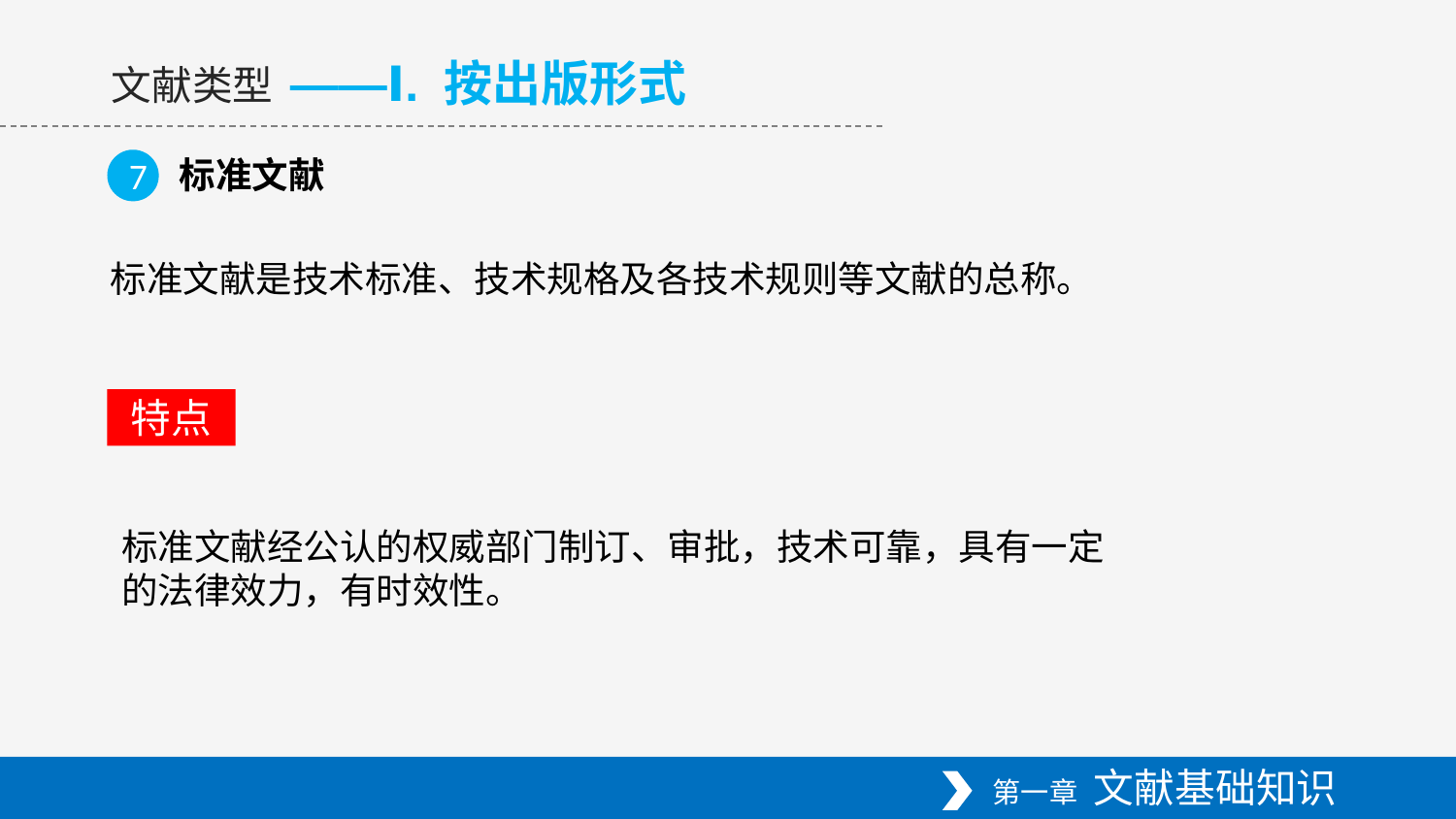

——Ⅰ. 按出版形式
文献类型
标准文献
7
标准文献是技术标准、技术规格及各技术规则等文献的总称。

特点

标准文献经公认的权威部门制订、审批，技术可靠，具有一定的法律效力，有时效性。